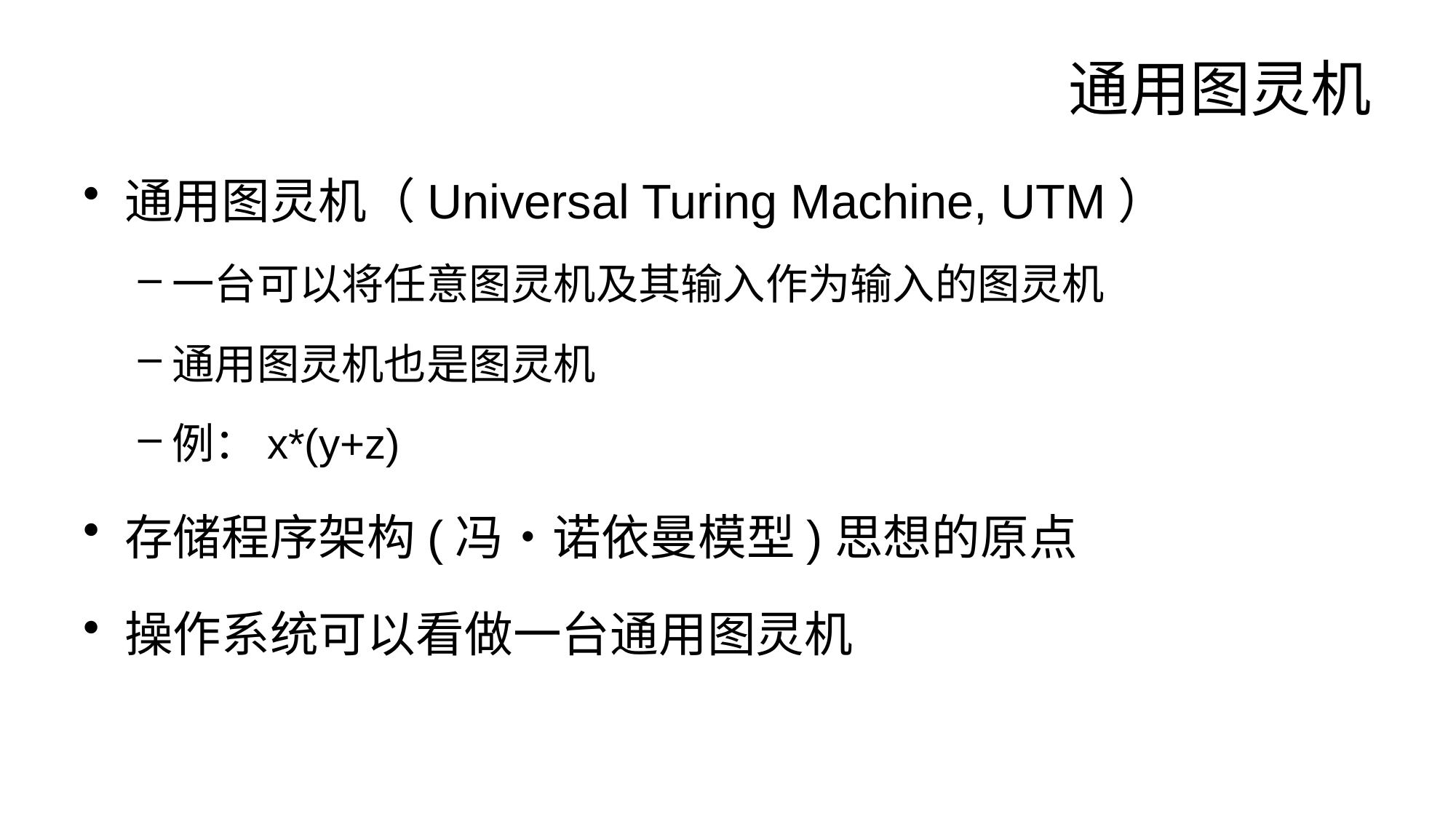

# 通用图灵机
通用图灵机（Universal Turing Machine, UTM）
一台可以将任意图灵机及其输入作为输入的图灵机
通用图灵机也是图灵机
例：x*(y+z)
存储程序架构(冯・诺依曼模型)思想的原点
操作系统可以看做一台通用图灵机